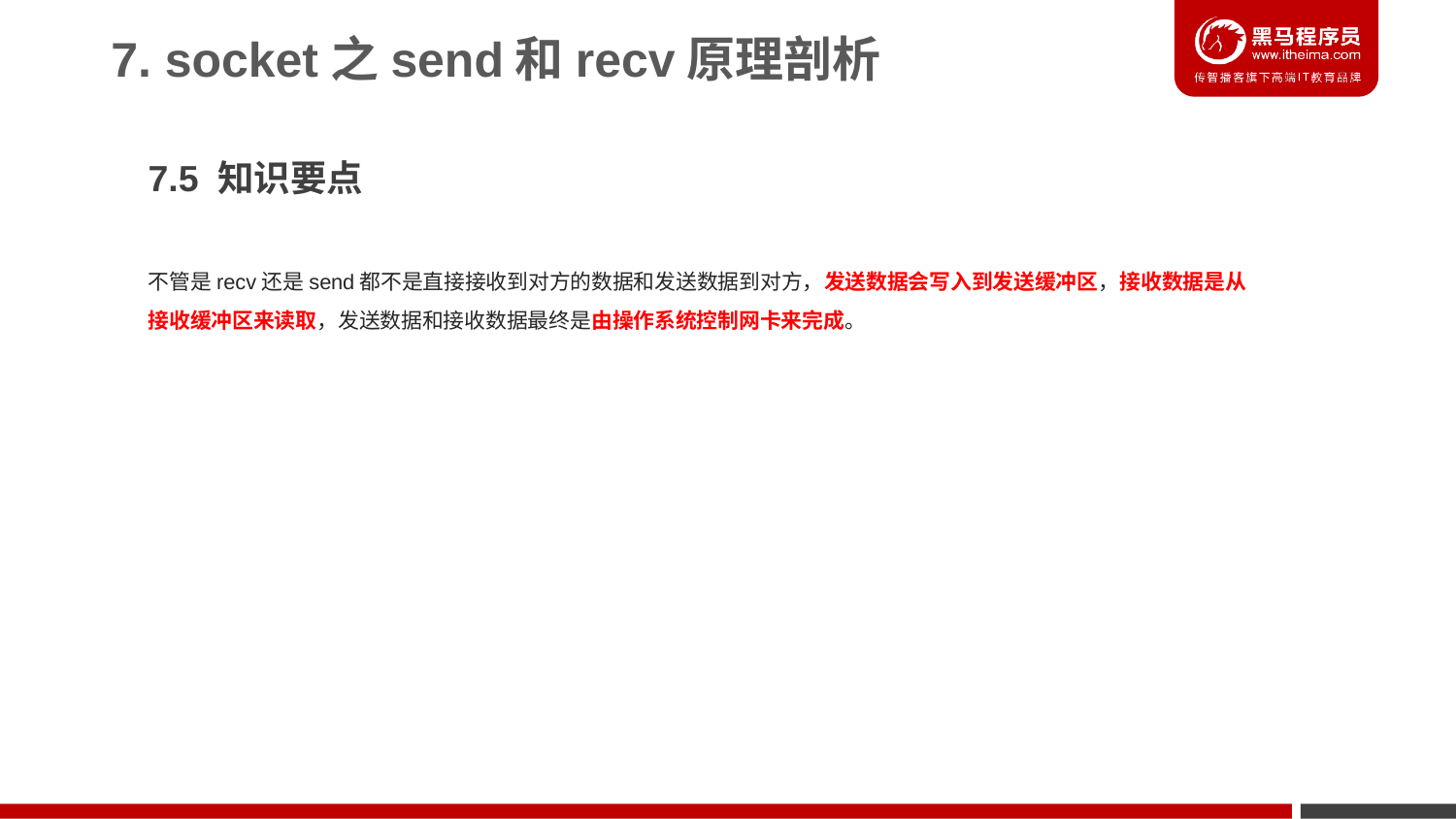

7. socket之send和recv原理剖析
7.5 知识要点
不管是recv还是send都不是直接接收到对方的数据和发送数据到对方，发送数据会写入到发送缓冲区，接收数据是从接收缓冲区来读取，发送数据和接收数据最终是由操作系统控制网卡来完成。